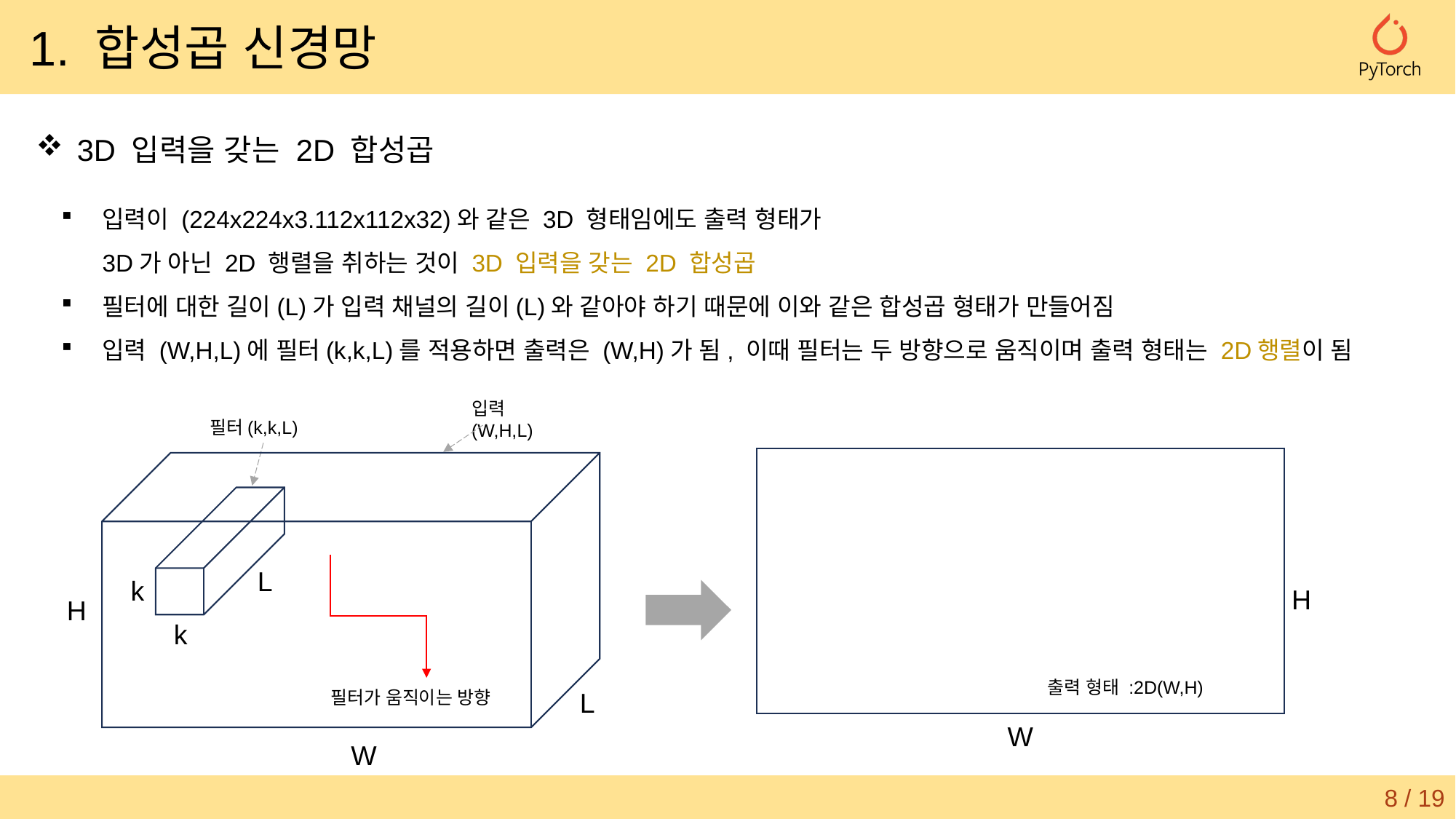

1. 합성곱 신경망
3D 입력을 갖는 2D 합성곱
입력이 (224x224x3.112x112x32)와 같은 3D 형태임에도 출력 형태가
3D가 아닌 2D 행렬을 취하는 것이 3D 입력을 갖는 2D 합성곱
필터에 대한 길이(L)가 입력 채널의 길이(L)와 같아야 하기 때문에 이와 같은 합성곱 형태가 만들어짐
입력 (W,H,L)에 필터(k,k,L)를 적용하면 출력은 (W,H)가 됨, 이때 필터는 두 방향으로 움직이며 출력 형태는 2D행렬이 됨
입력(W,H,L)
필터(k,k,L)

L
k
H

H
k
출력 형태 :2D(W,H)
필터가 움직이는 방향
L
W
W
8 / 19